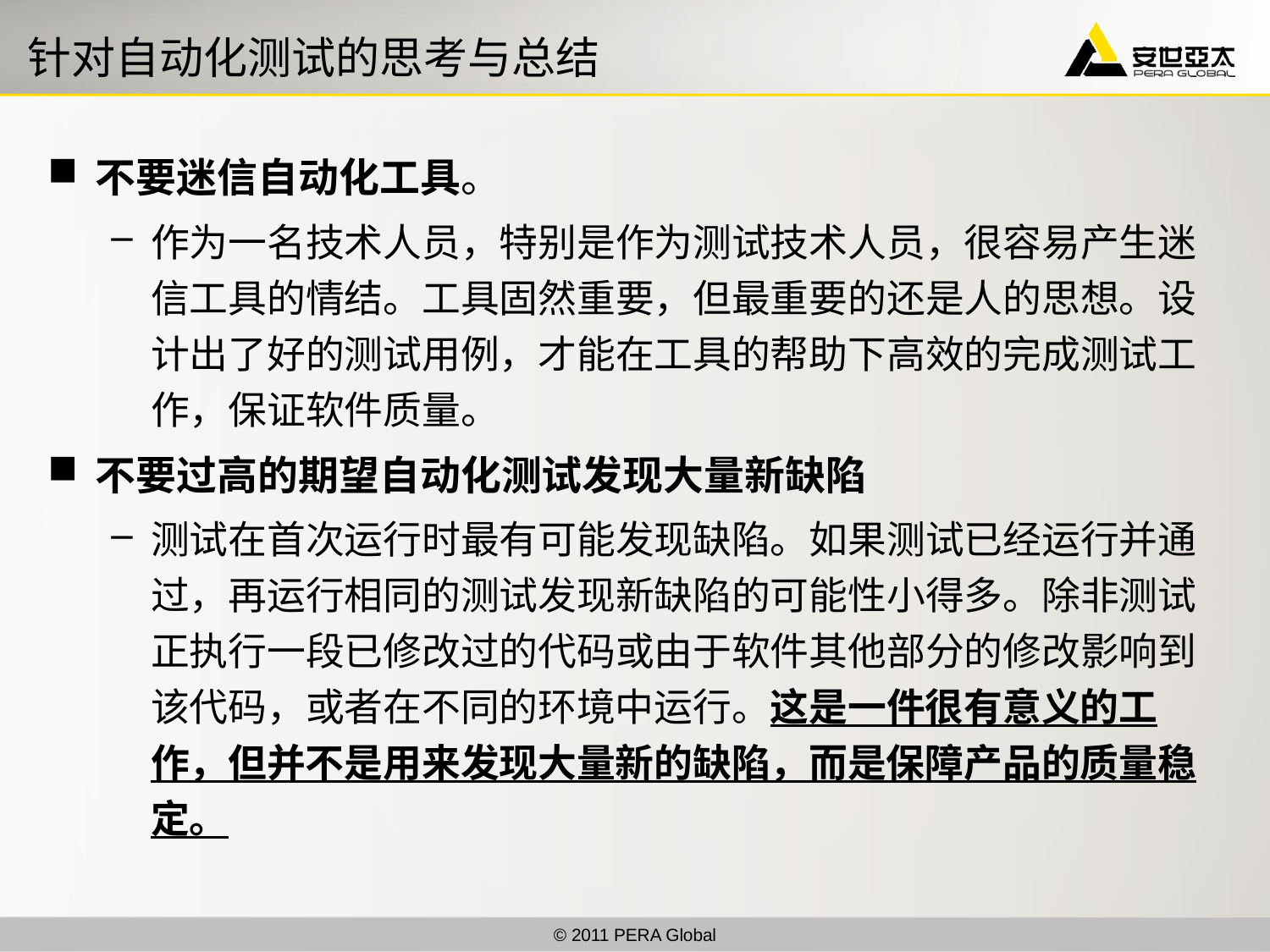

# 针对自动化测试的思考与总结
不要迷信自动化工具。
作为一名技术人员，特别是作为测试技术人员，很容易产生迷信工具的情结。工具固然重要，但最重要的还是人的思想。设计出了好的测试用例，才能在工具的帮助下高效的完成测试工作，保证软件质量。
不要过高的期望自动化测试发现大量新缺陷
测试在首次运行时最有可能发现缺陷。如果测试已经运行并通过，再运行相同的测试发现新缺陷的可能性小得多。除非测试正执行一段已修改过的代码或由于软件其他部分的修改影响到该代码，或者在不同的环境中运行。这是一件很有意义的工作，但并不是用来发现大量新的缺陷，而是保障产品的质量稳定。